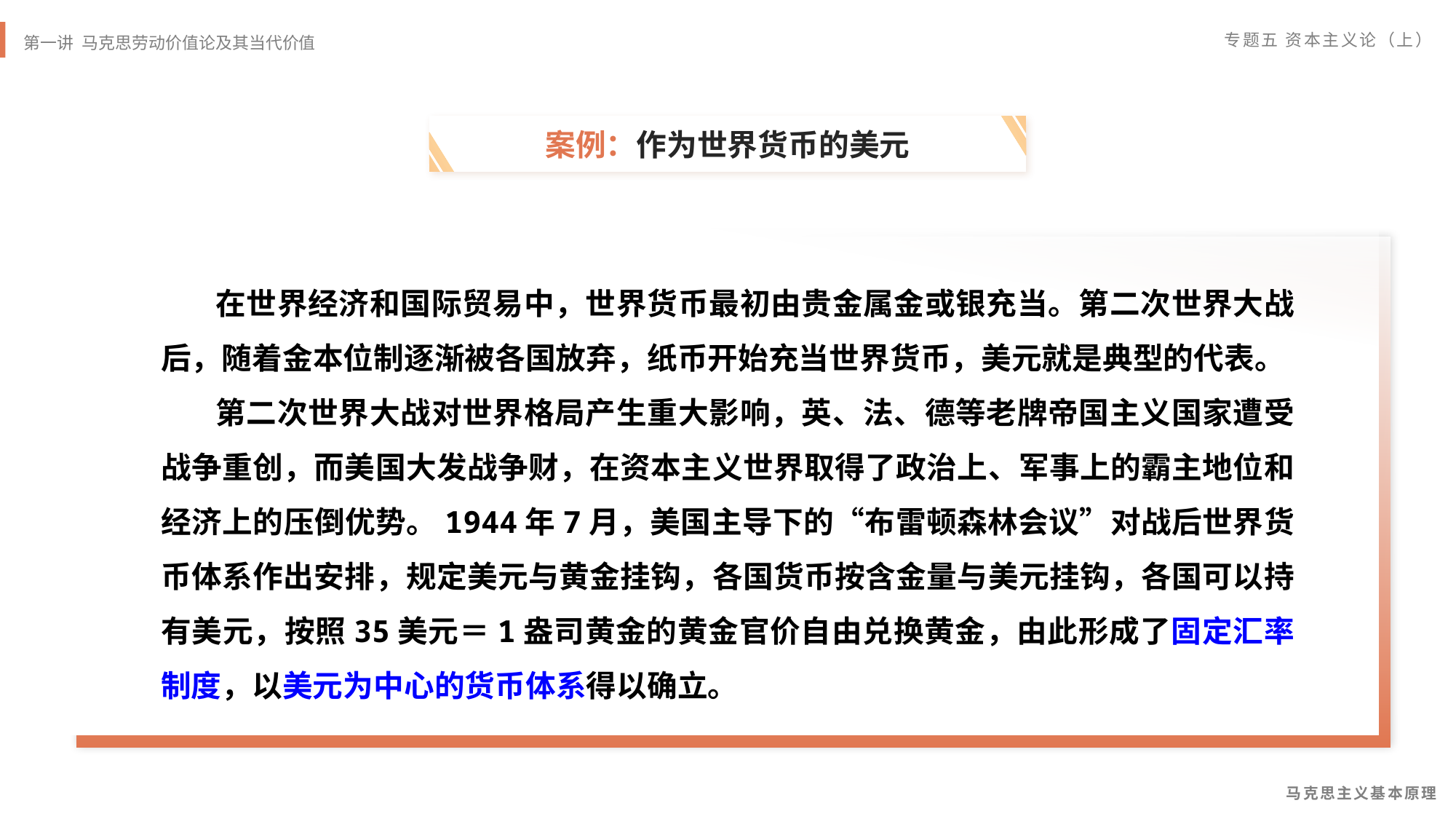

案例：作为世界货币的美元

在世界经济和国际贸易中，世界货币最初由贵金属金或银充当。第二次世界大战后，随着金本位制逐渐被各国放弃，纸币开始充当世界货币，美元就是典型的代表。
第二次世界大战对世界格局产生重大影响，英、法、德等老牌帝国主义国家遭受战争重创，而美国大发战争财，在资本主义世界取得了政治上、军事上的霸主地位和经济上的压倒优势。1944年7月，美国主导下的“布雷顿森林会议”对战后世界货币体系作出安排，规定美元与黄金挂钩，各国货币按含金量与美元挂钩，各国可以持有美元，按照35美元＝1盎司黄金的黄金官价自由兑换黄金，由此形成了固定汇率制度，以美元为中心的货币体系得以确立。